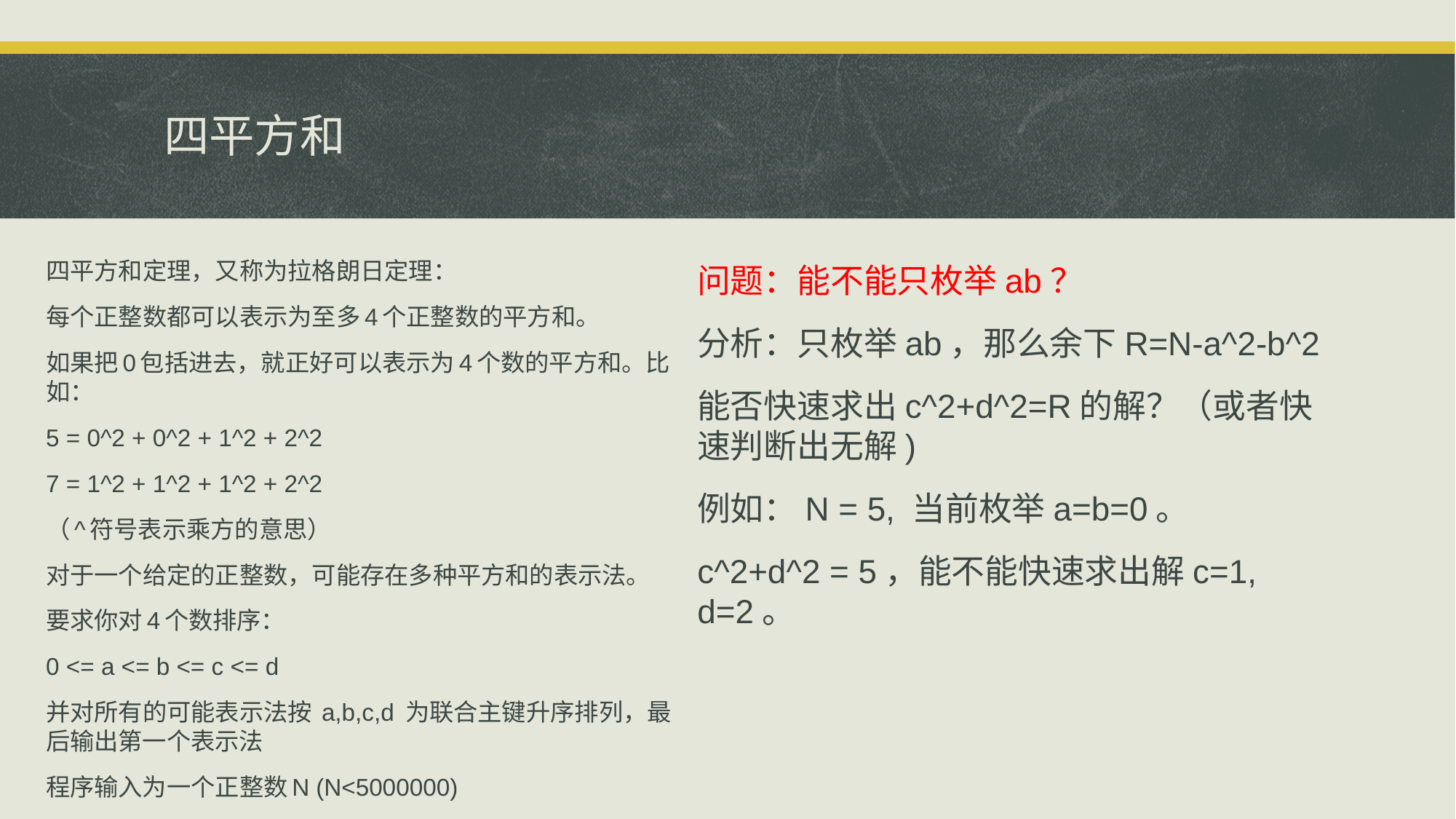

# 四平方和
四平方和定理，又称为拉格朗日定理：
每个正整数都可以表示为至多4个正整数的平方和。
如果把0包括进去，就正好可以表示为4个数的平方和。比如：
5 = 0^2 + 0^2 + 1^2 + 2^2
7 = 1^2 + 1^2 + 1^2 + 2^2
（^符号表示乘方的意思）
对于一个给定的正整数，可能存在多种平方和的表示法。
要求你对4个数排序：
0 <= a <= b <= c <= d
并对所有的可能表示法按 a,b,c,d 为联合主键升序排列，最后输出第一个表示法
程序输入为一个正整数N (N<5000000)
问题：能不能只枚举ab？
分析：只枚举ab，那么余下R=N-a^2-b^2
能否快速求出c^2+d^2=R的解？（或者快速判断出无解)
例如：N = 5, 当前枚举a=b=0。
c^2+d^2 = 5，能不能快速求出解c=1, d=2。